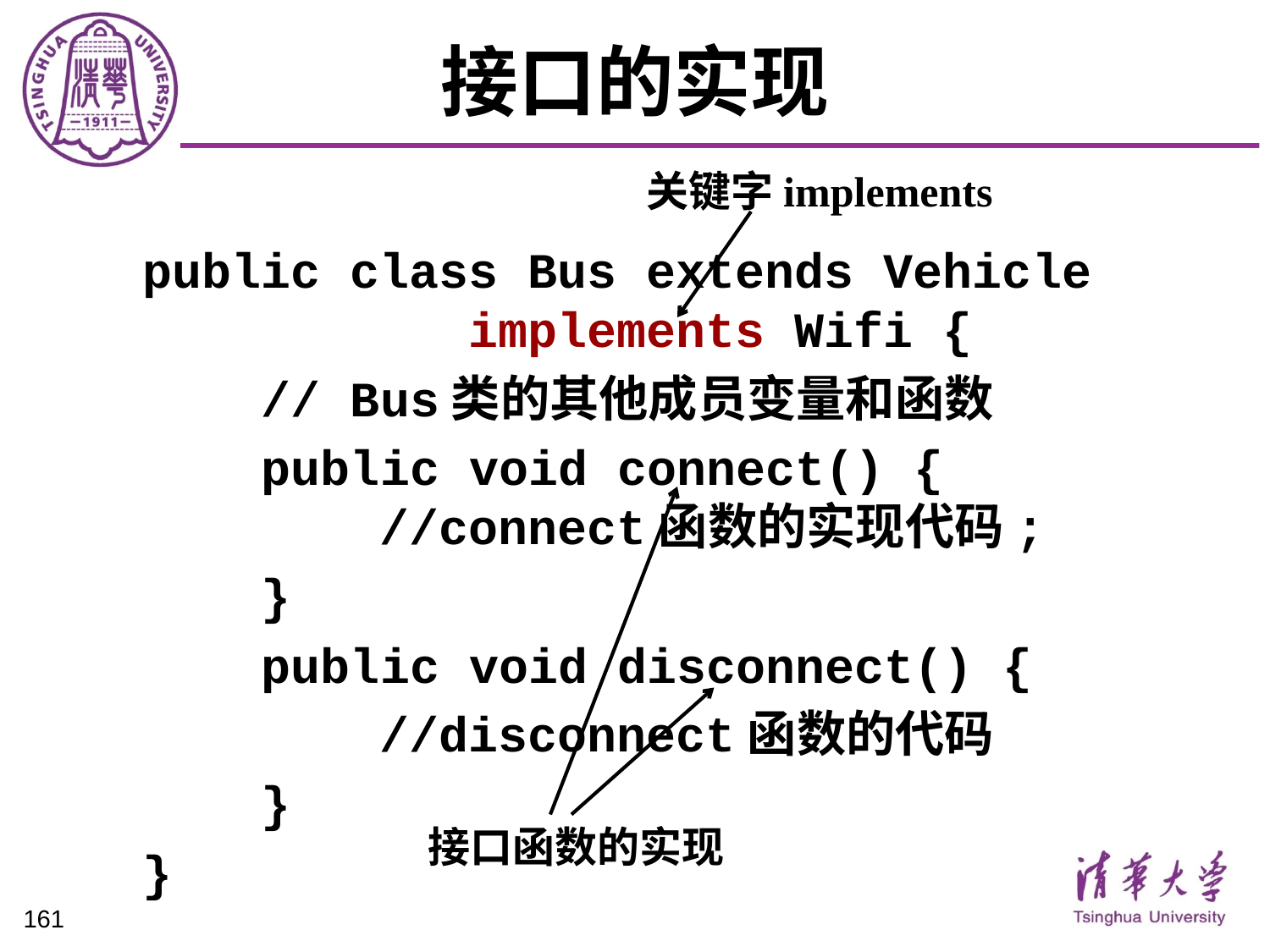

# 接口的实现
关键字implements
public class Bus extends Vehicle
           implements Wifi {
    // Bus类的其他成员变量和函数
    public void connect() {
        //connect函数的实现代码;
    }
    public void disconnect() {
        //disconnect函数的代码
    }
}
接口函数的实现
161